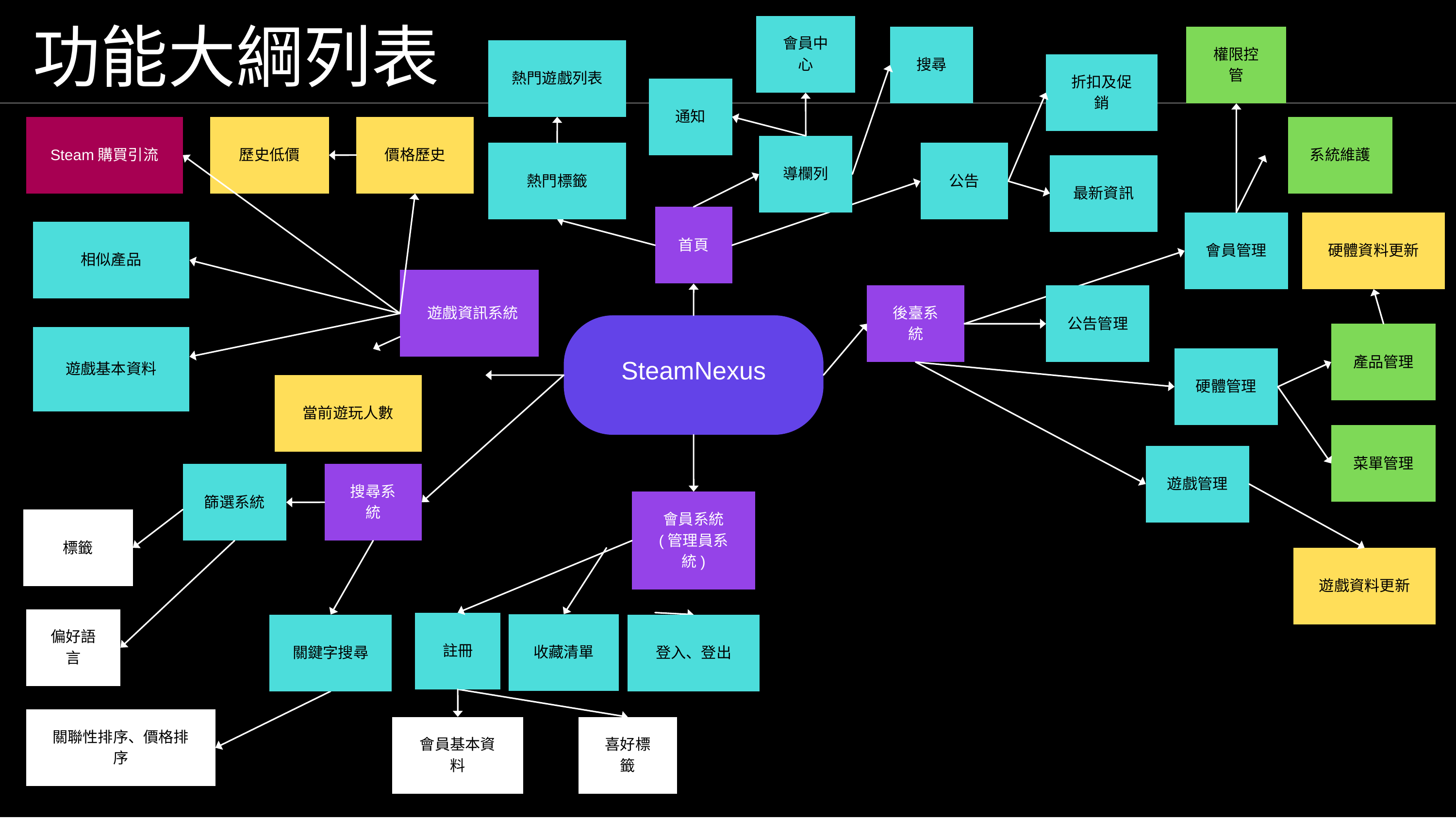

功能大綱列表

會員中心

搜尋

權限控管

熱門遊戲列表

折扣及促銷

通知

Steam購買引流

歷史低價

價格歷史

系統維護

導欄列

熱門標籤

公告

最新資訊

首頁

會員管理

硬體資料更新

相似產品

 遊戲資訊系統

後臺系統

公告管理

SteamNexus

產品管理

遊戲基本資料

硬體管理

當前遊玩人數

菜單管理

遊戲管理

篩選系統

搜尋系統

會員系統
(管理員系統)

標籤

遊戲資料更新

偏好語言

註冊

收藏清單

關鍵字搜尋

登入、登出

關聯性排序、價格排序

會員基本資料

喜好標籤